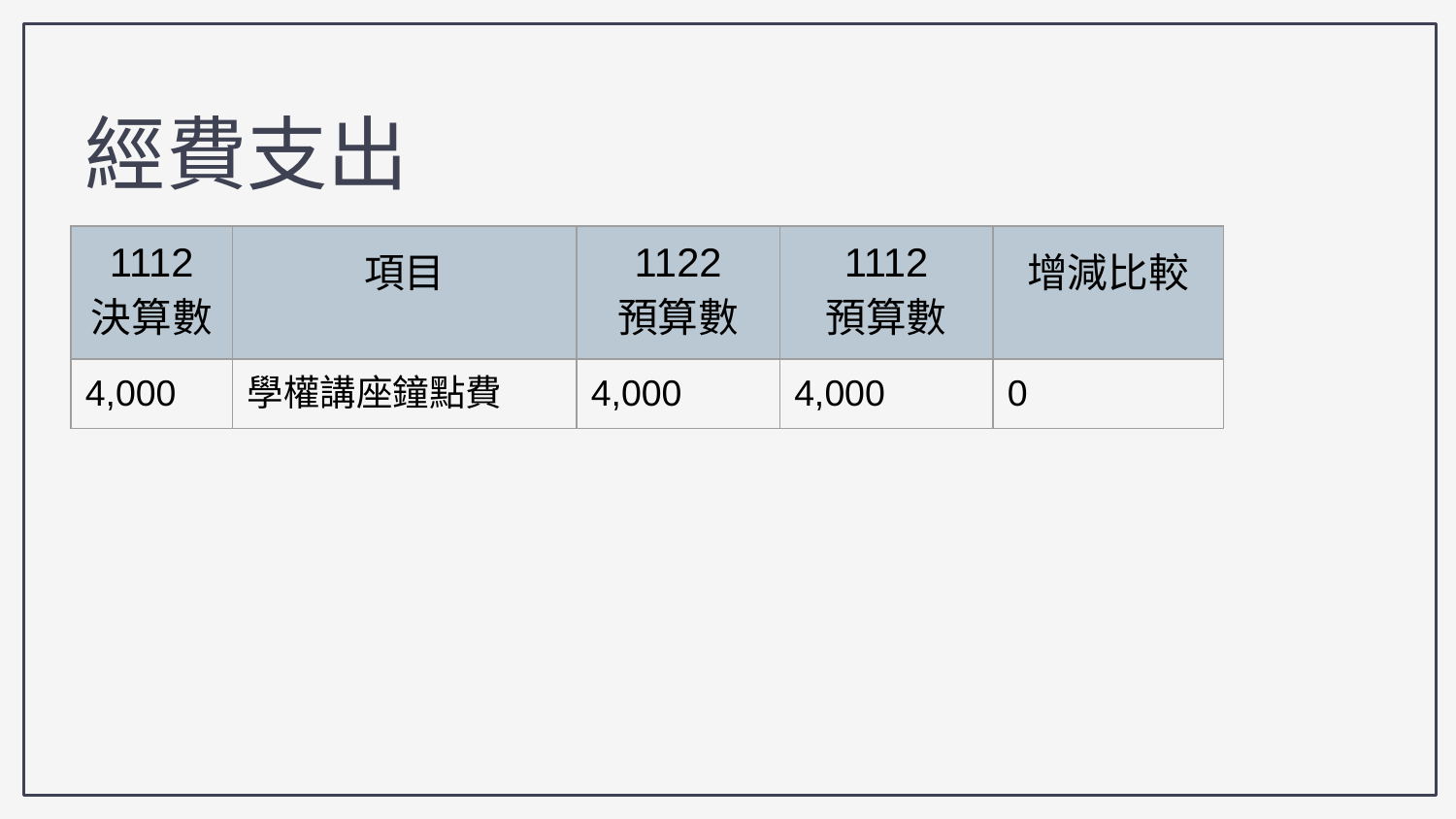

經費支出
| 1112 決算數 | 項目 | 1122 預算數 | 1112 預算數 | 增減比較 |
| --- | --- | --- | --- | --- |
| 4,000 | 學權講座鐘點費 | 4,000 | 4,000 | 0 |